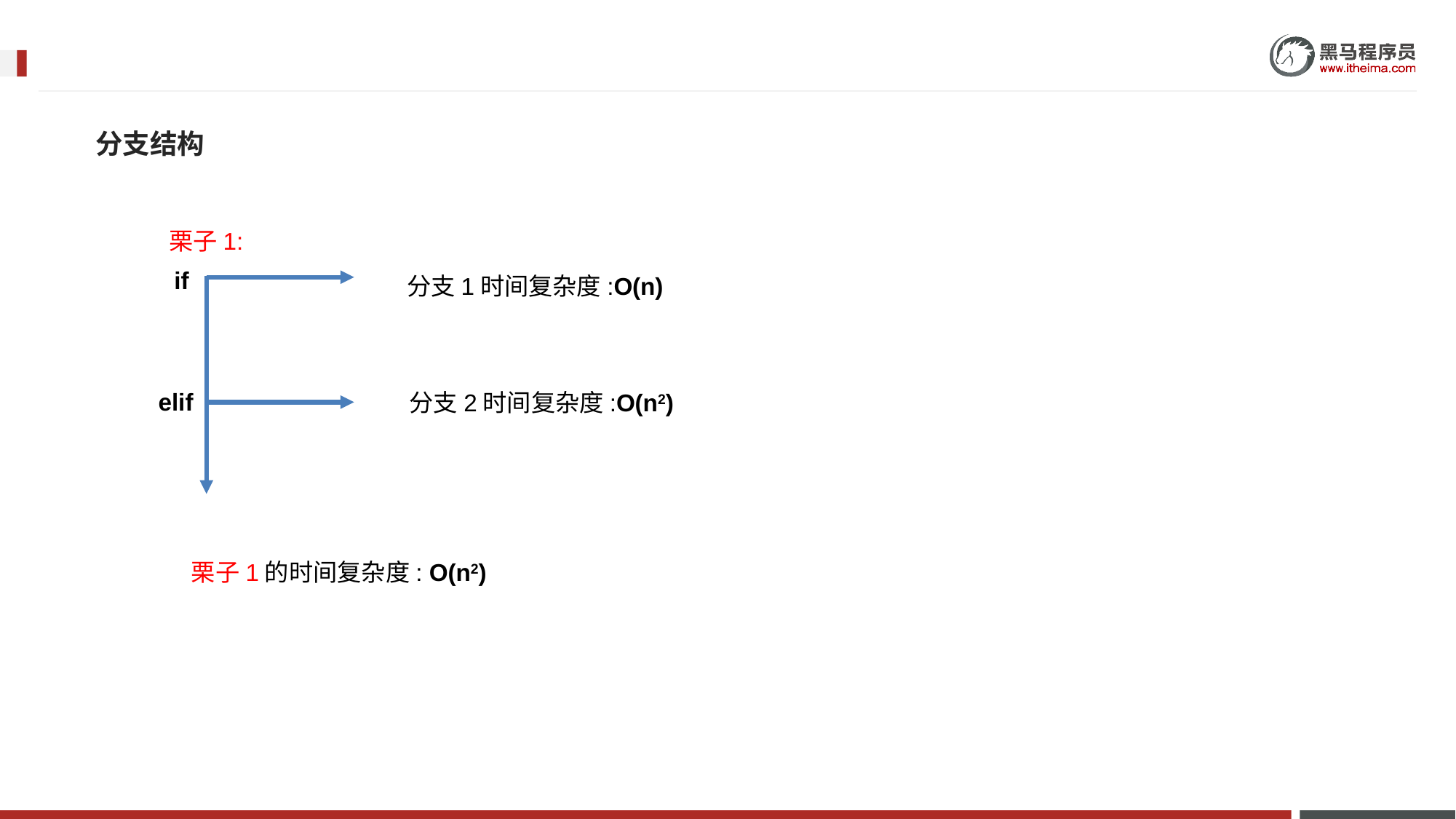

分支结构
栗子1:
if
分支1时间复杂度:O(n)
elif
分支2时间复杂度:O(n2)
栗子1的时间复杂度: O(n2)